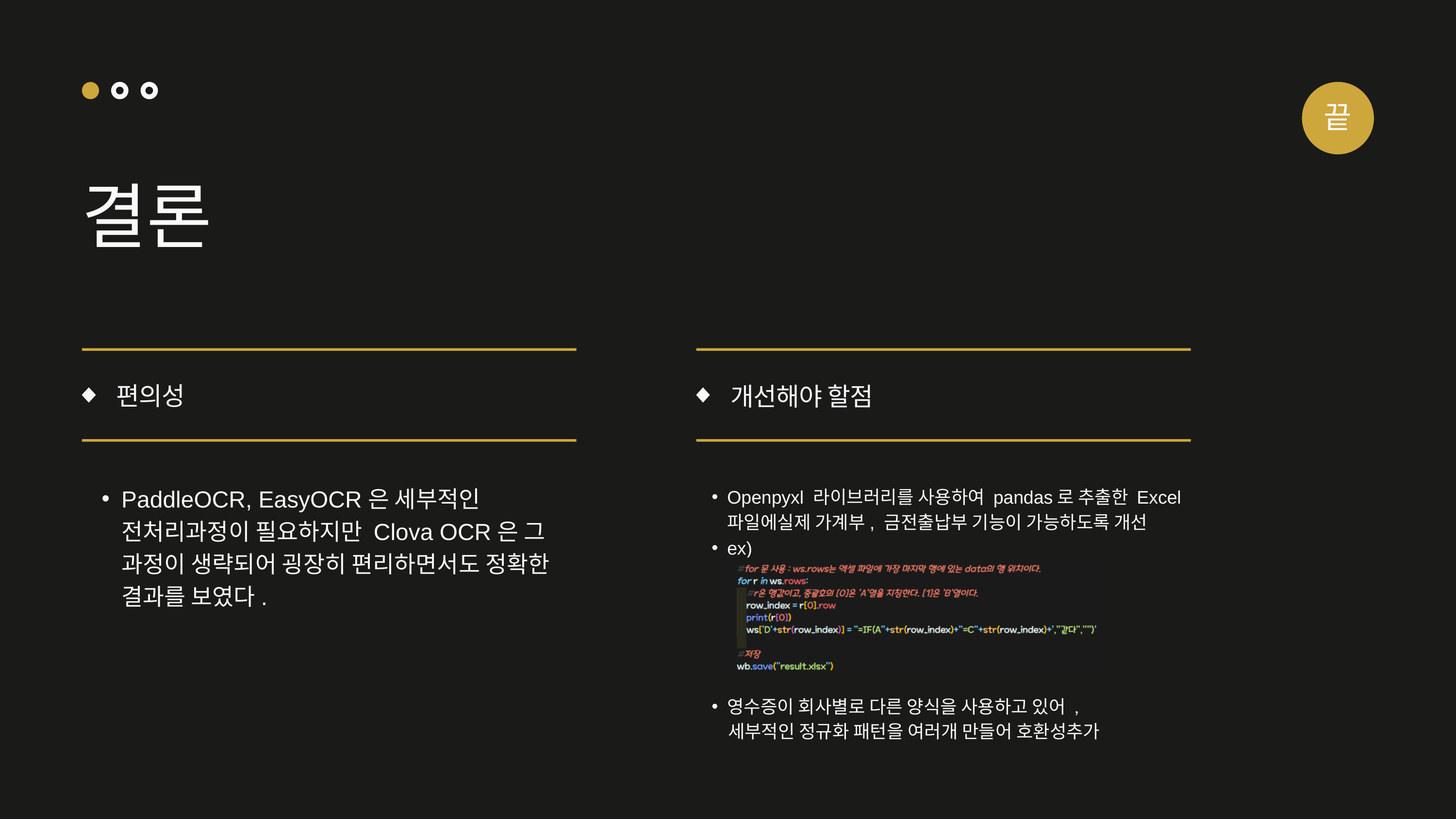

끝
결론

개선해야 할점

Openpyxl 라이브러리를 사용하여 pandas로 추출한 Excel파일에실제 가계부, 금전출납부 기능이 가능하도록 개선
ex)
편의성

PaddleOCR, EasyOCR은 세부적인 전처리과정이 필요하지만 Clova OCR은 그 과정이 생략되어 굉장히 편리하면서도 정확한 결과를 보였다.

영수증이 회사별로 다른 양식을 사용하고 있어 ,
세부적인 정규화 패턴을 여러개 만들어 호환성추가